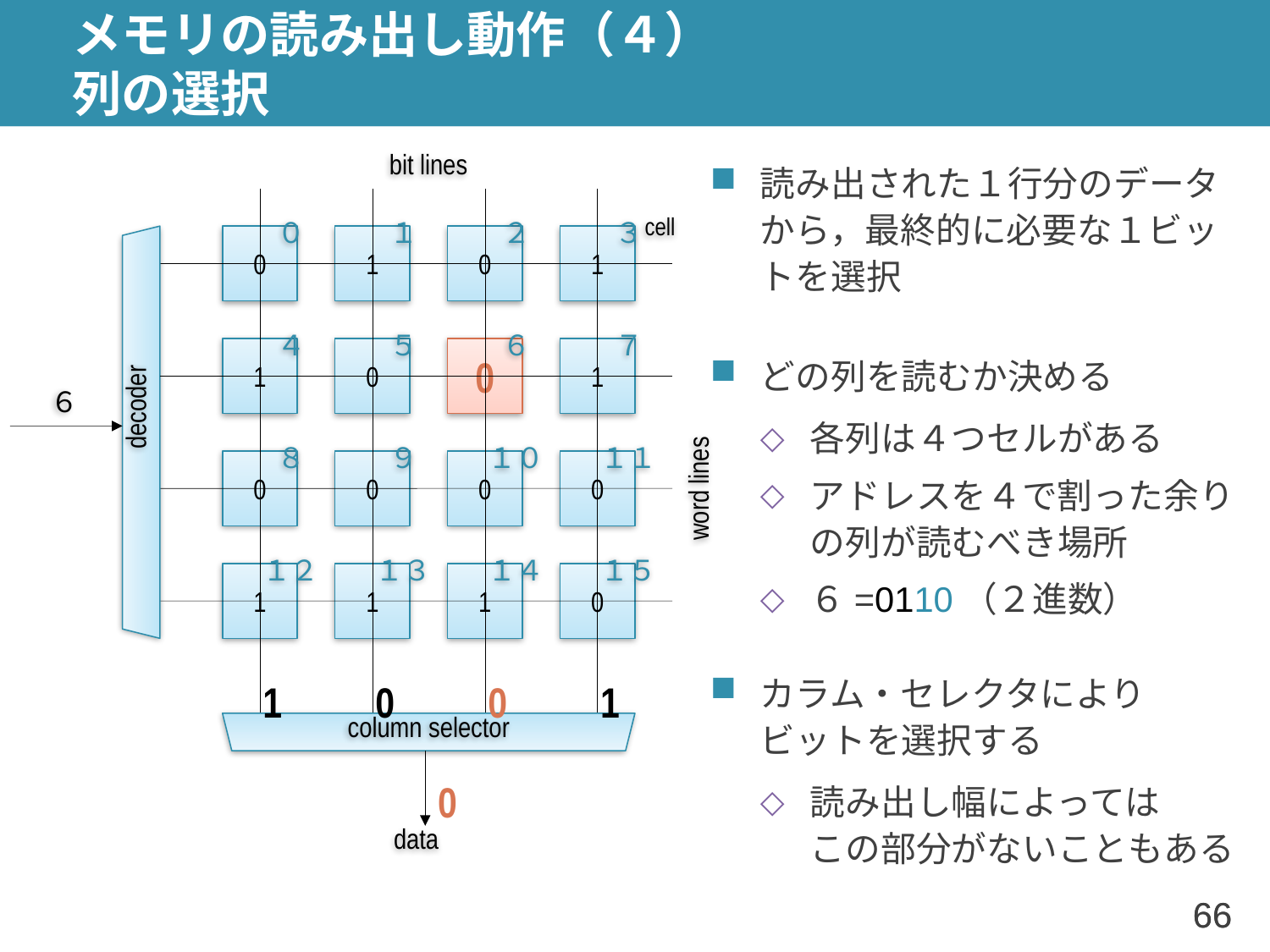

# メモリの読み出し動作（４） 列の選択
bit lines
読み出された１行分のデータから，最終的に必要な１ビットを選択
どの列を読むか決める
各列は４つセルがある
アドレスを４で割った余りの列が読むべき場所
６=0110（２進数）
カラム・セレクタにより
ビットを選択する
読み出し幅によっては
この部分がないこともある
cell
０
１
２
３
1
0
1
0
４
５
６
７
0
0
1
1
６
decoder

８
９
１０
１１
0
0
0
0
word lines
１２
１３
１４
１５
1
1
0
1
0
0
1
1
column selector

0
data